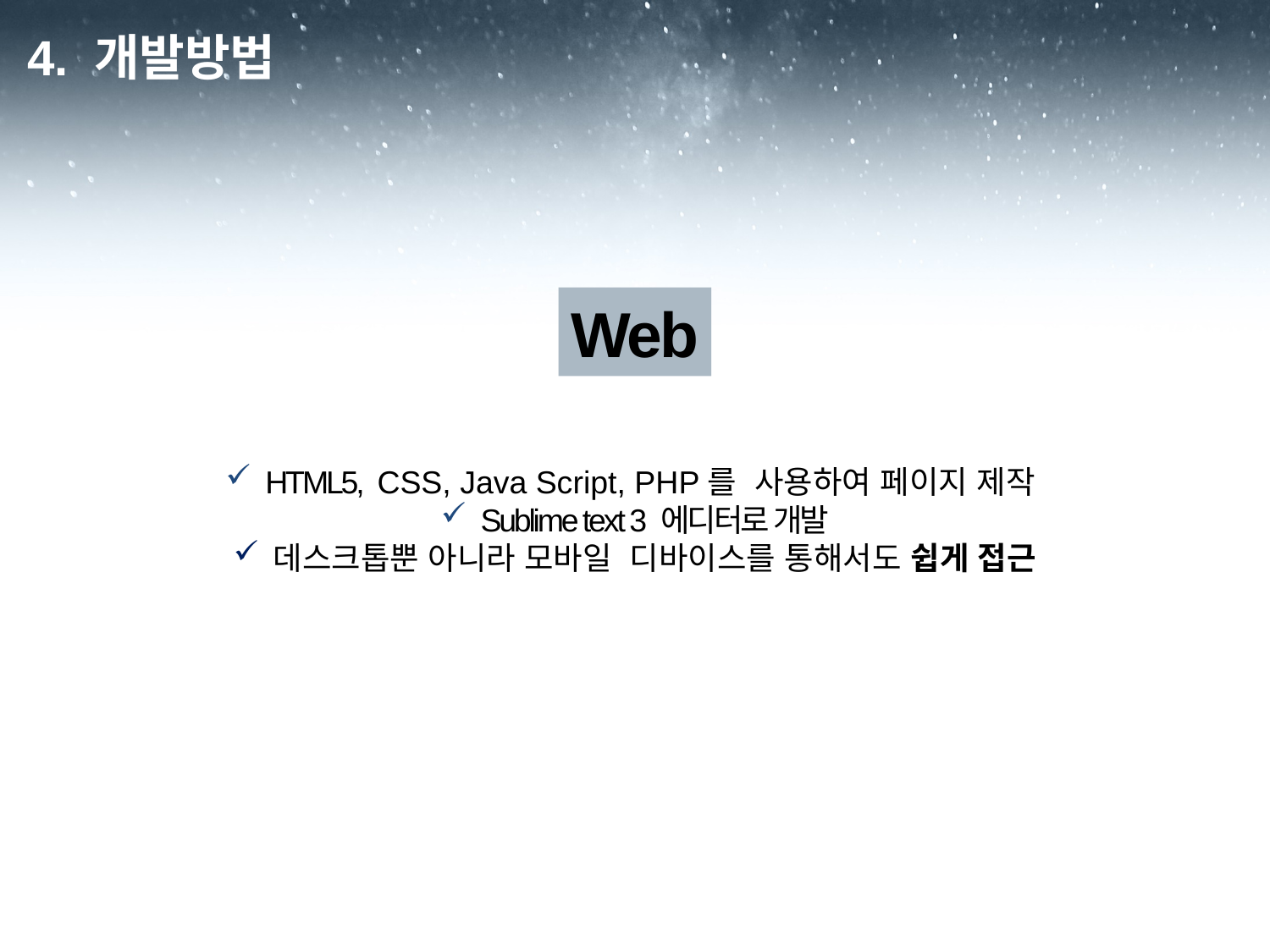

4. 개발방법
Web
HTML5,  CSS, Java Script, PHP를  사용하여 페이지 제작
Sublime text 3 에디터로 개발
데스크톱뿐 아니라 모바일  디바이스를 통해서도 쉽게 접근